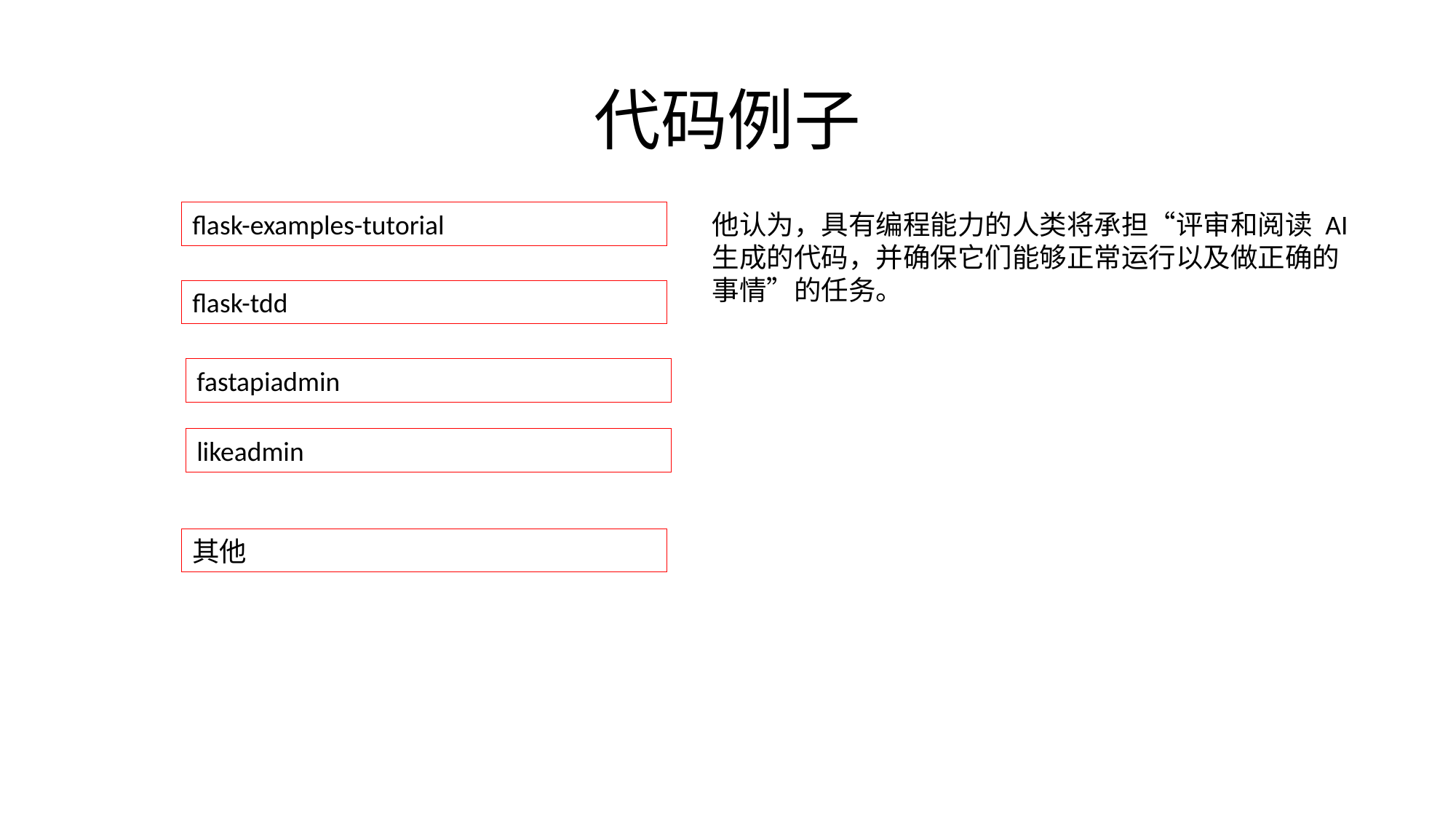

# 代码例子
flask-examples-tutorial
他认为，具有编程能力的人类将承担“评审和阅读 AI 生成的代码，并确保它们能够正常运行以及做正确的事情”的任务。
flask-tdd
fastapiadmin
likeadmin
其他